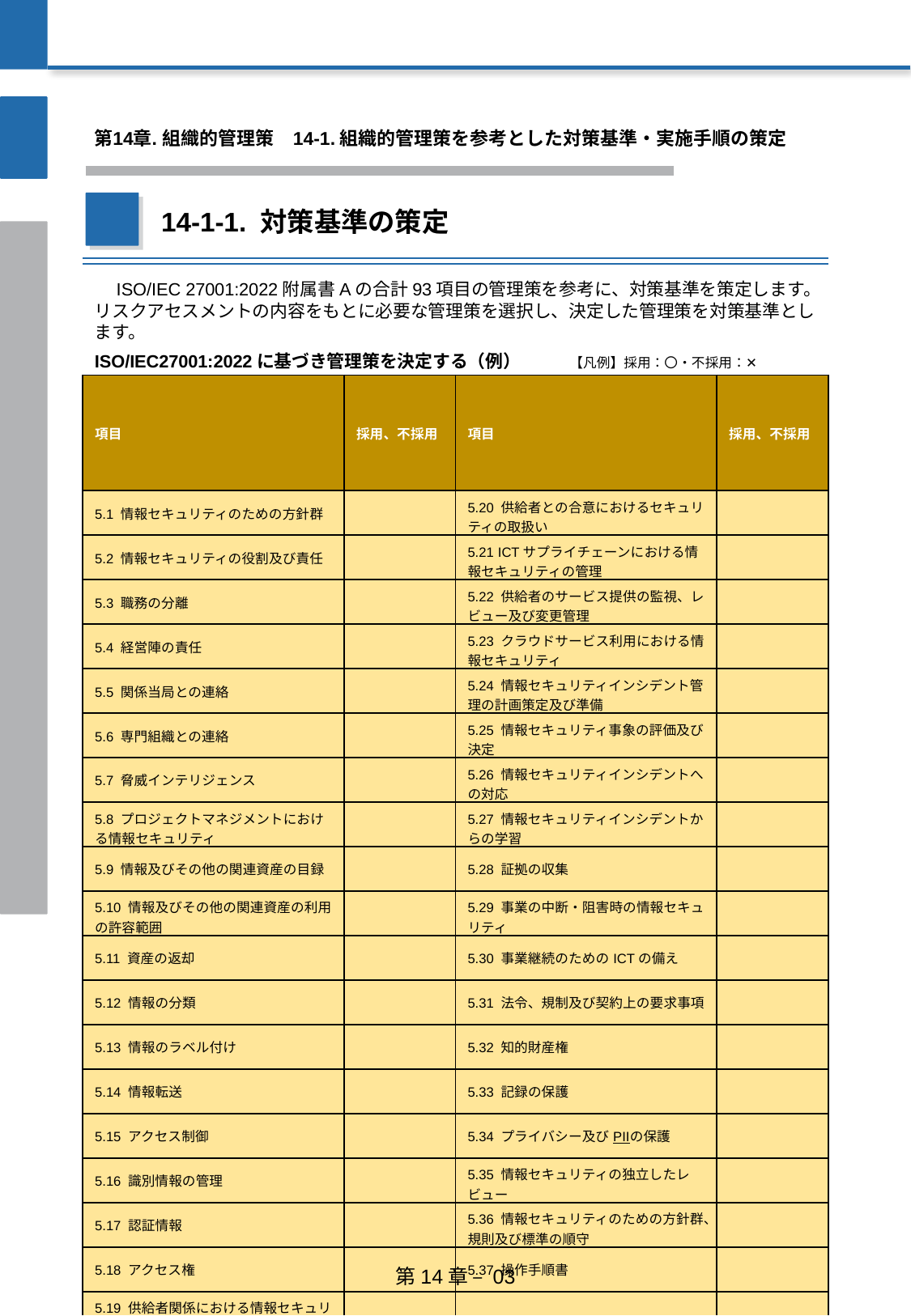

第14章. 組織的管理策
　14-1. 組織的管理策を参考とした対策基準・実施手順の策定
14-1-1. 対策基準の策定
　ISO/IEC 27001:2022附属書Aの合計93項目の管理策を参考に、対策基準を策定します。リスクアセスメントの内容をもとに必要な管理策を選択し、決定した管理策を対策基準とします。
黄色マーカー
「サプライチェーン」リンク貼り付け
ISO/IEC27001:2022に基づき管理策を決定する（例）            【凡例】採用：〇・不採用：✕
| 項目 | 採用、不採用 | 項目 | 採用、不採用 |
| --- | --- | --- | --- |
| 5.1 情報セキュリティのための方針群 |  | 5.20 供給者との合意におけるセキュリティの取扱い |  |
| 5.2 情報セキュリティの役割及び責任 |  | 5.21 ICTサプライチェーンにおける情報セキュリティの管理 |  |
| 5.3 職務の分離 |  | 5.22 供給者のサービス提供の監視、レビュー及び変更管理 |  |
| 5.4 経営陣の責任 |  | 5.23 クラウドサービス利用における情報セキュリティ |  |
| 5.5 関係当局との連絡 |  | 5.24 情報セキュリティインシデント管理の計画策定及び準備 |  |
| 5.6 専門組織との連絡 |  | 5.25 情報セキュリティ事象の評価及び決定 |  |
| 5.7 脅威インテリジェンス |  | 5.26 情報セキュリティインシデントへの対応 |  |
| 5.8 プロジェクトマネジメントにおける情報セキュリティ |  | 5.27 情報セキュリティインシデントからの学習 |  |
| 5.9 情報及びその他の関連資産の目録 |  | 5.28 証拠の収集 |  |
| 5.10 情報及びその他の関連資産の利用の許容範囲 |  | 5.29 事業の中断・阻害時の情報セキュリティ |  |
| 5.11 資産の返却 |  | 5.30 事業継続のためのICTの備え |  |
| 5.12 情報の分類 |  | 5.31 法令、規制及び契約上の要求事項 |  |
| 5.13 情報のラベル付け |  | 5.32 知的財産権 |  |
| 5.14 情報転送 |  | 5.33 記録の保護 |  |
| 5.15 アクセス制御 |  | 5.34 プライバシー及びPIIの保護 |  |
| 5.16 識別情報の管理 |  | 5.35 情報セキュリティの独立したレビュー |  |
| 5.17 認証情報 |  | 5.36 情報セキュリティのための方針群、規則及び標準の順守 |  |
| 5.18 アクセス権 |  | 5.37 操作手順書 |  |
| 5.19 供給者関係における情報セキュリティ |  |  |  |
黄色マーカー
「セキュリティインシデント」リンク貼り付け
第14章 – 03